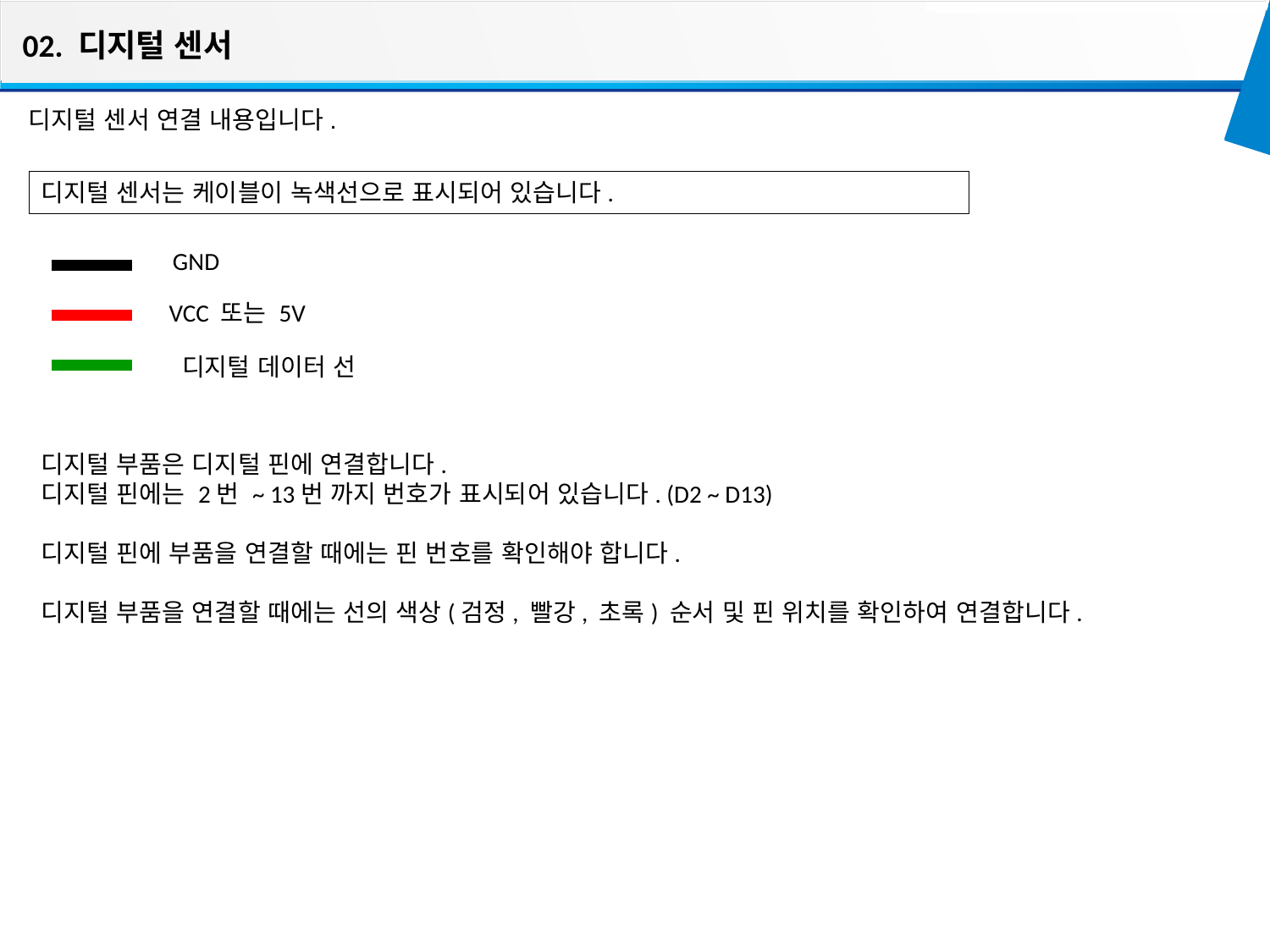

02. 디지털 센서

디지털 센서 연결 내용입니다.
디지털 센서는 케이블이 녹색선으로 표시되어 있습니다.
GND
VCC 또는 5V
디지털 데이터 선
디지털 부품은 디지털 핀에 연결합니다.
디지털 핀에는 2번 ~ 13번 까지 번호가 표시되어 있습니다. (D2 ~ D13)

디지털 핀에 부품을 연결할 때에는 핀 번호를 확인해야 합니다.

디지털 부품을 연결할 때에는 선의 색상(검정, 빨강, 초록) 순서 및 핀 위치를 확인하여 연결합니다.